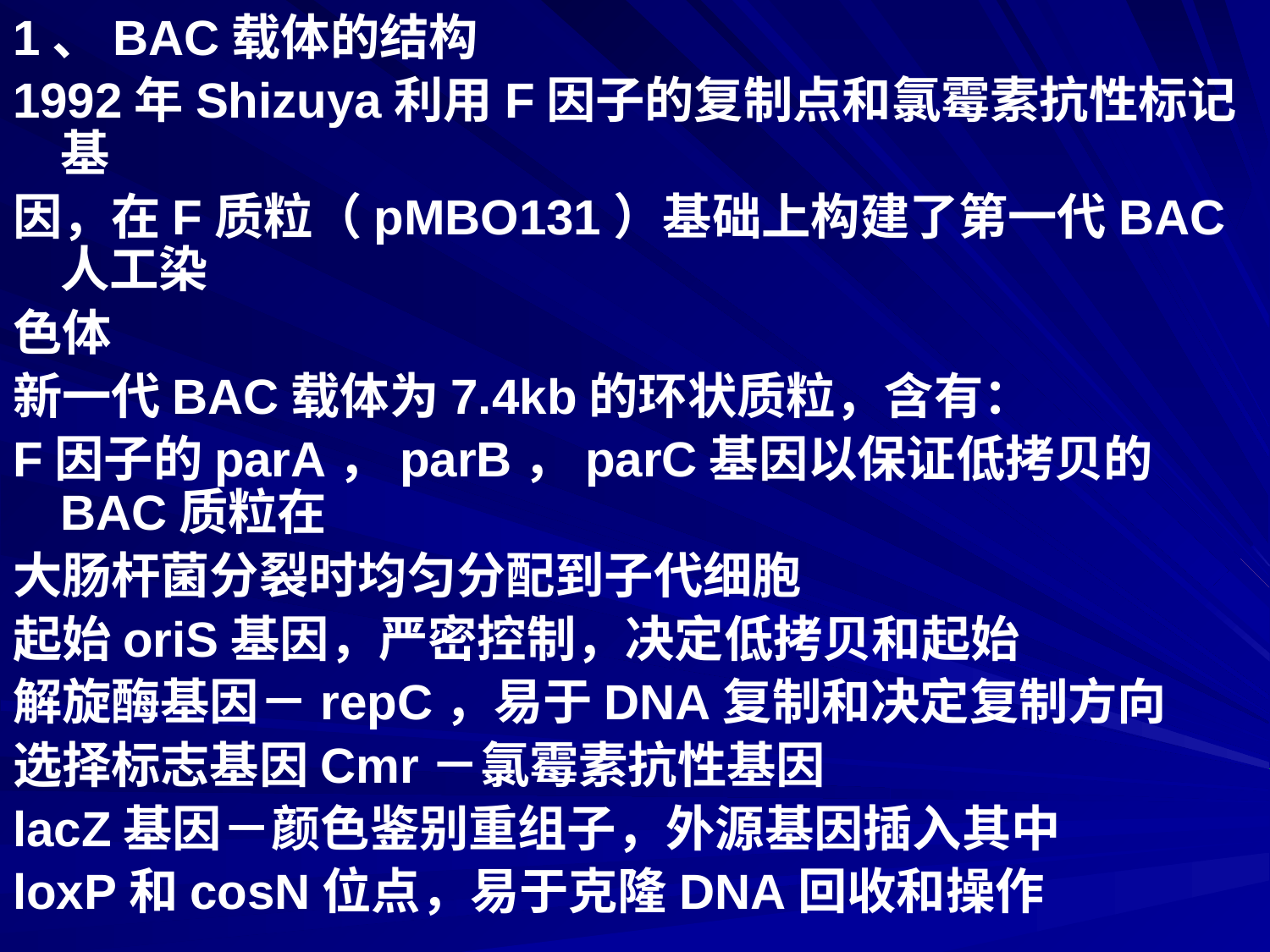

1、BAC载体的结构
1992年Shizuya利用F因子的复制点和氯霉素抗性标记基
因，在F质粒（pMBO131）基础上构建了第一代BAC人工染
色体
新一代BAC载体为7.4kb的环状质粒，含有：
F因子的parA，parB，parC基因以保证低拷贝的BAC质粒在
大肠杆菌分裂时均匀分配到子代细胞
起始oriS基因，严密控制，决定低拷贝和起始
解旋酶基因－repC，易于DNA复制和决定复制方向
选择标志基因Cmr－氯霉素抗性基因
lacZ基因－颜色鉴别重组子，外源基因插入其中
loxP和cosN位点，易于克隆DNA回收和操作